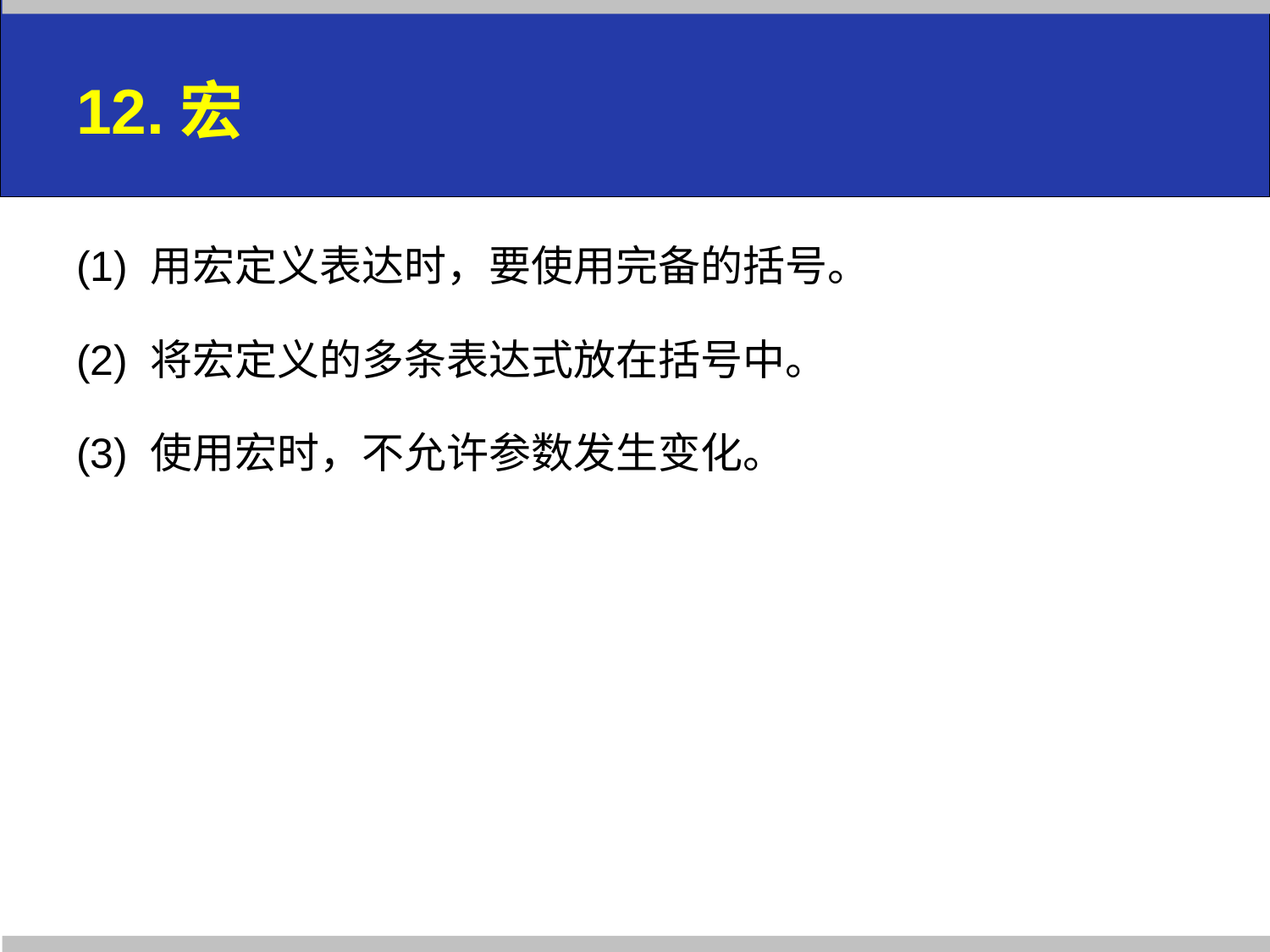

# 12.宏
(1) 用宏定义表达时，要使用完备的括号。
(2) 将宏定义的多条表达式放在括号中。
(3) 使用宏时，不允许参数发生变化。
706